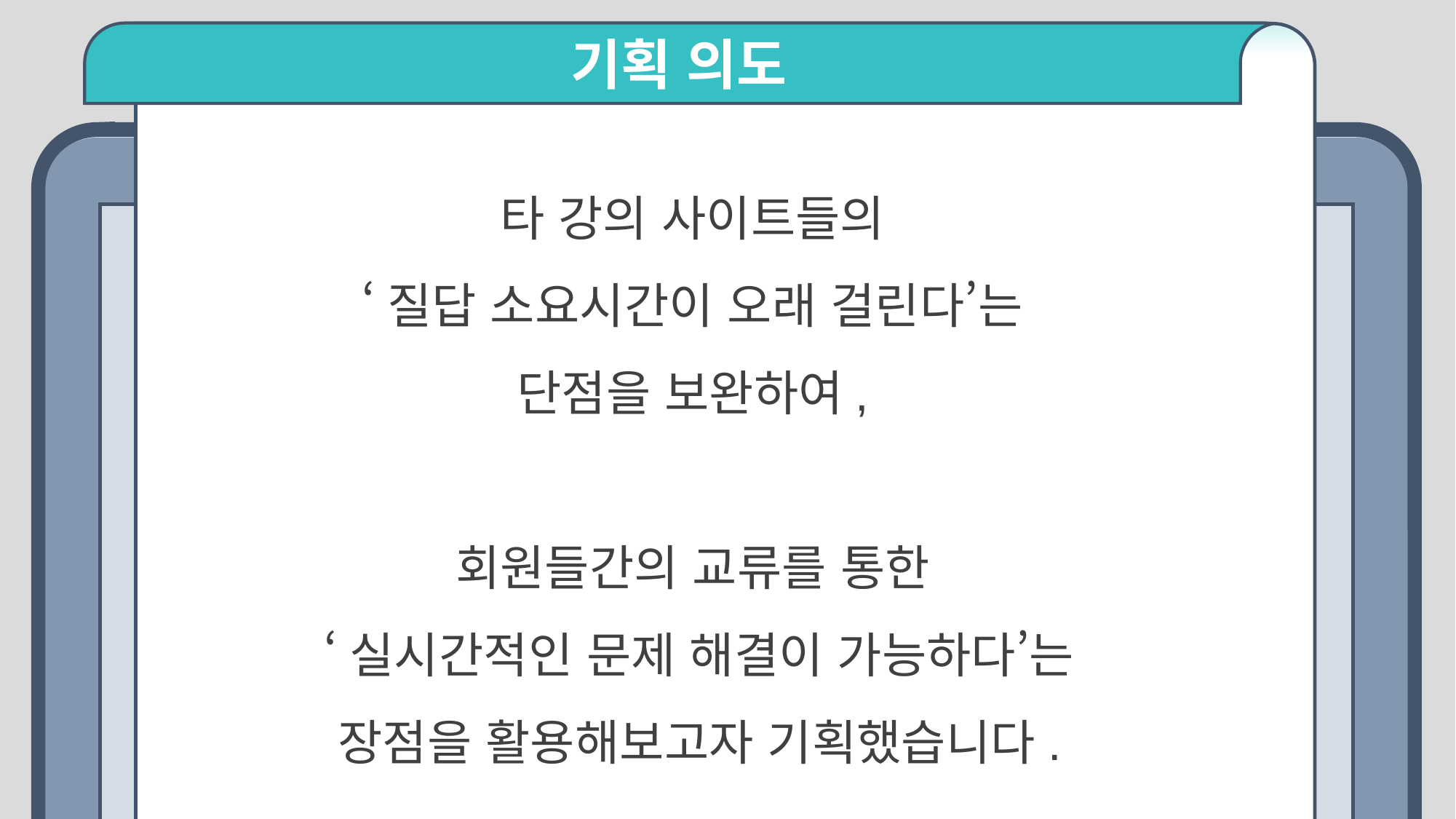

기획 의도

타 강의 사이트들의
‘질답 소요시간이 오래 걸린다’는
단점을 보완하여,

회원들간의 교류를 통한
‘실시간적인 문제 해결이 가능하다’는 장점을 활용해보고자 기획했습니다.